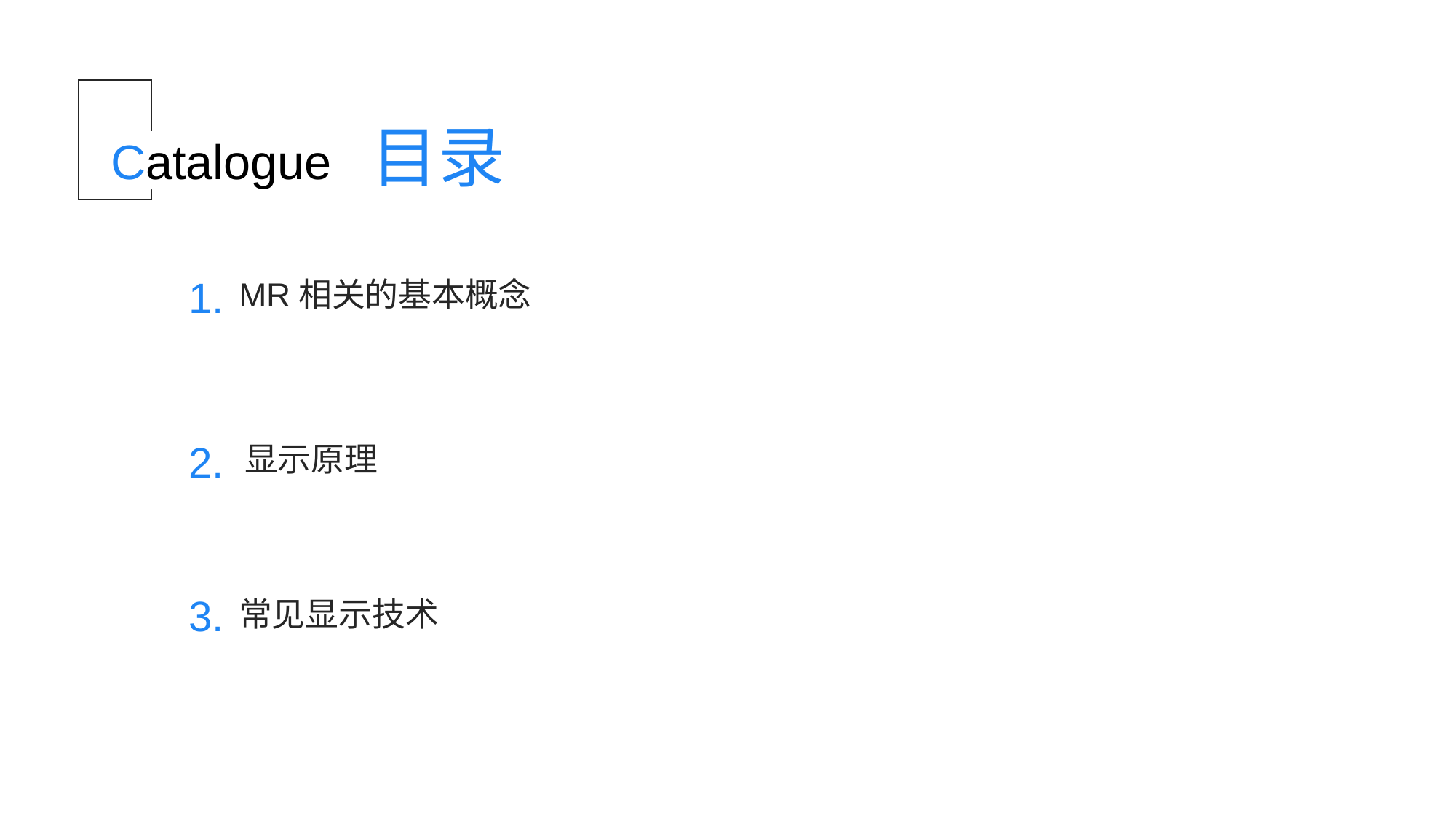

目录
Catalogue

1.
MR相关的基本概念
2.
显示原理
3.
常见显示技术